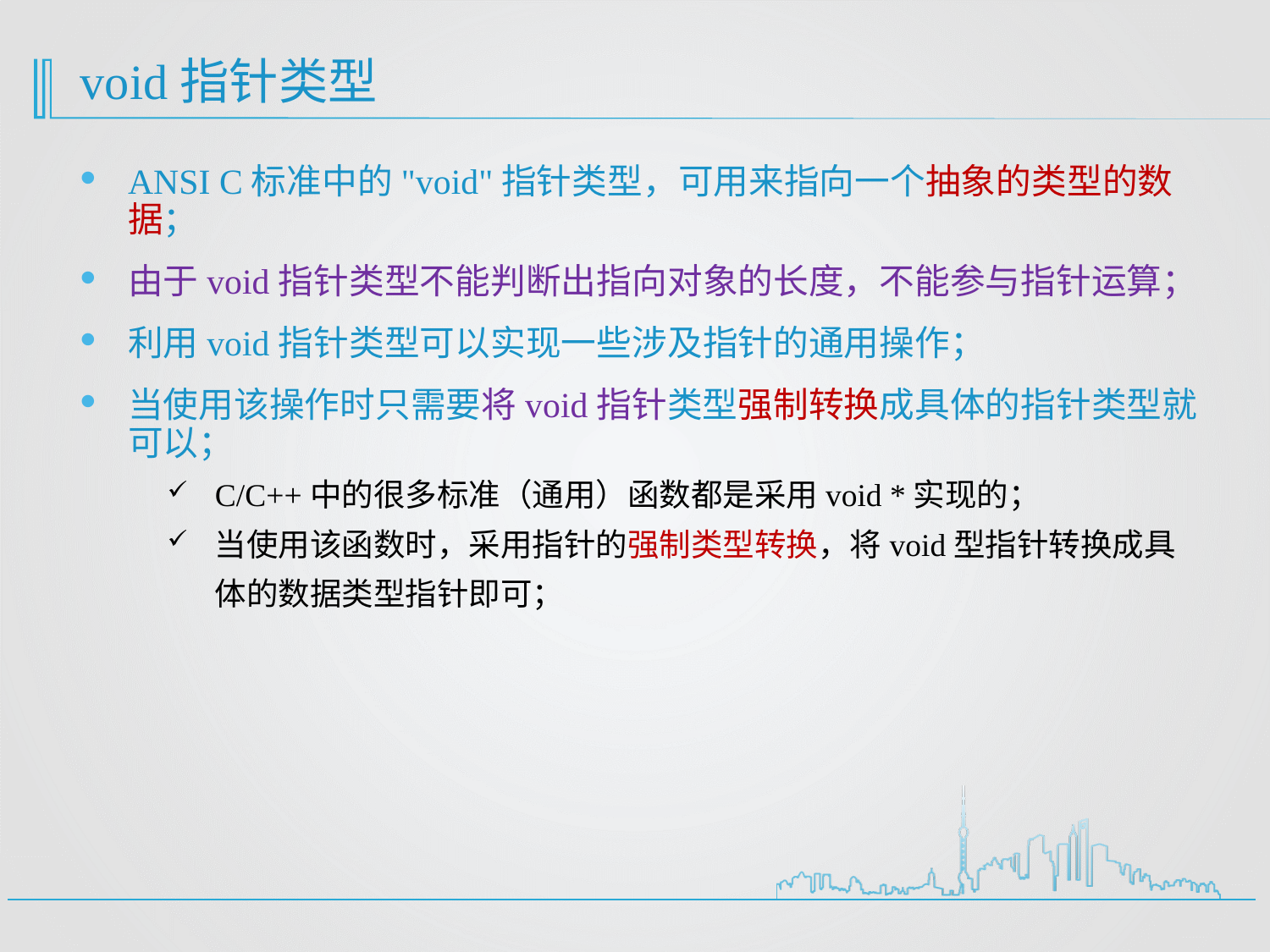

# void指针类型
ANSI C标准中的"void"指针类型，可用来指向一个抽象的类型的数据；
由于void指针类型不能判断出指向对象的长度，不能参与指针运算；
利用void指针类型可以实现一些涉及指针的通用操作；
当使用该操作时只需要将void指针类型强制转换成具体的指针类型就可以；
C/C++中的很多标准（通用）函数都是采用void *实现的；
当使用该函数时，采用指针的强制类型转换，将void型指针转换成具体的数据类型指针即可；